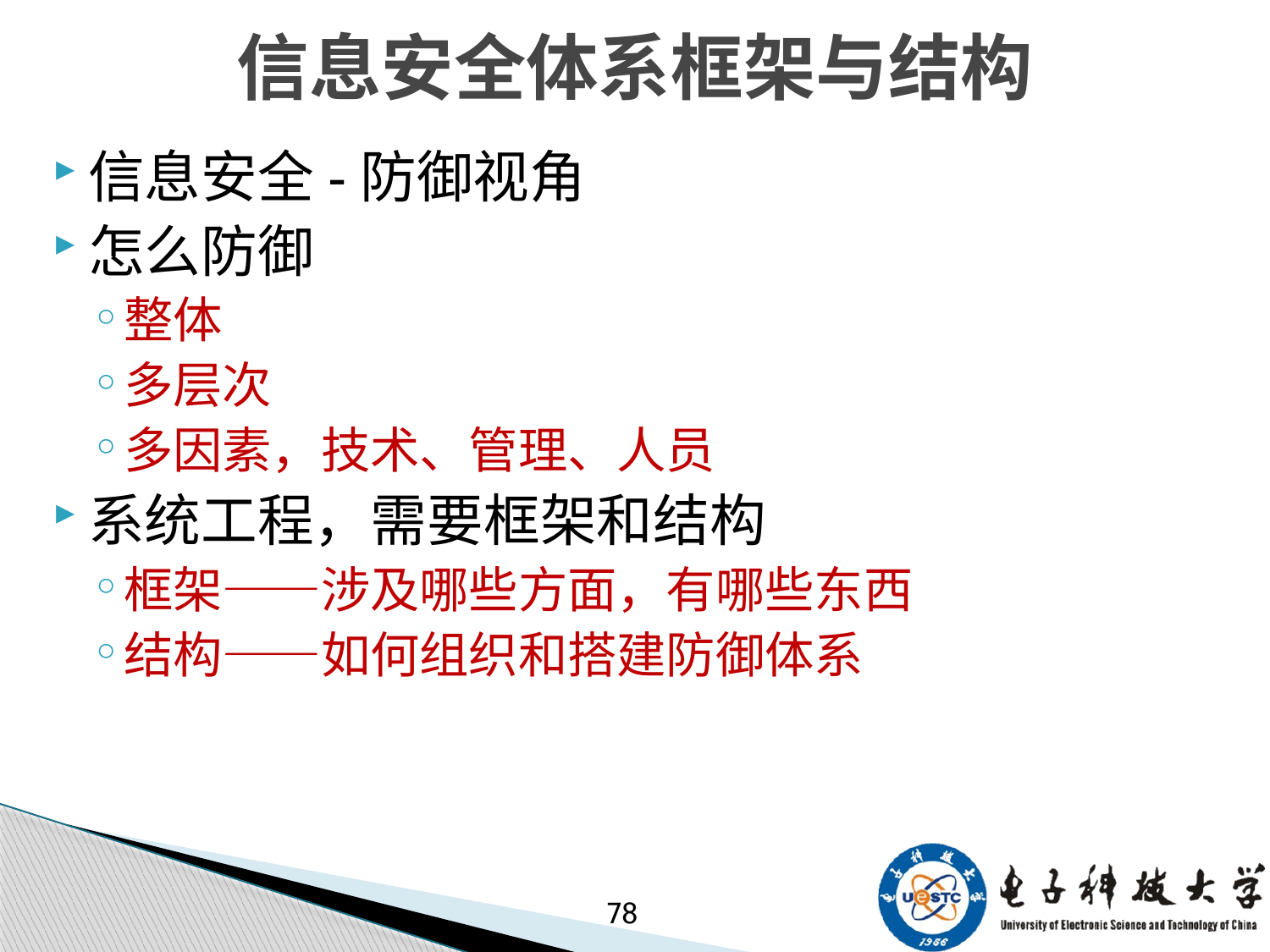

# 信息安全体系框架与结构
信息安全-防御视角
怎么防御
整体
多层次
多因素，技术、管理、人员
系统工程，需要框架和结构
框架——涉及哪些方面，有哪些东西
结构——如何组织和搭建防御体系
78